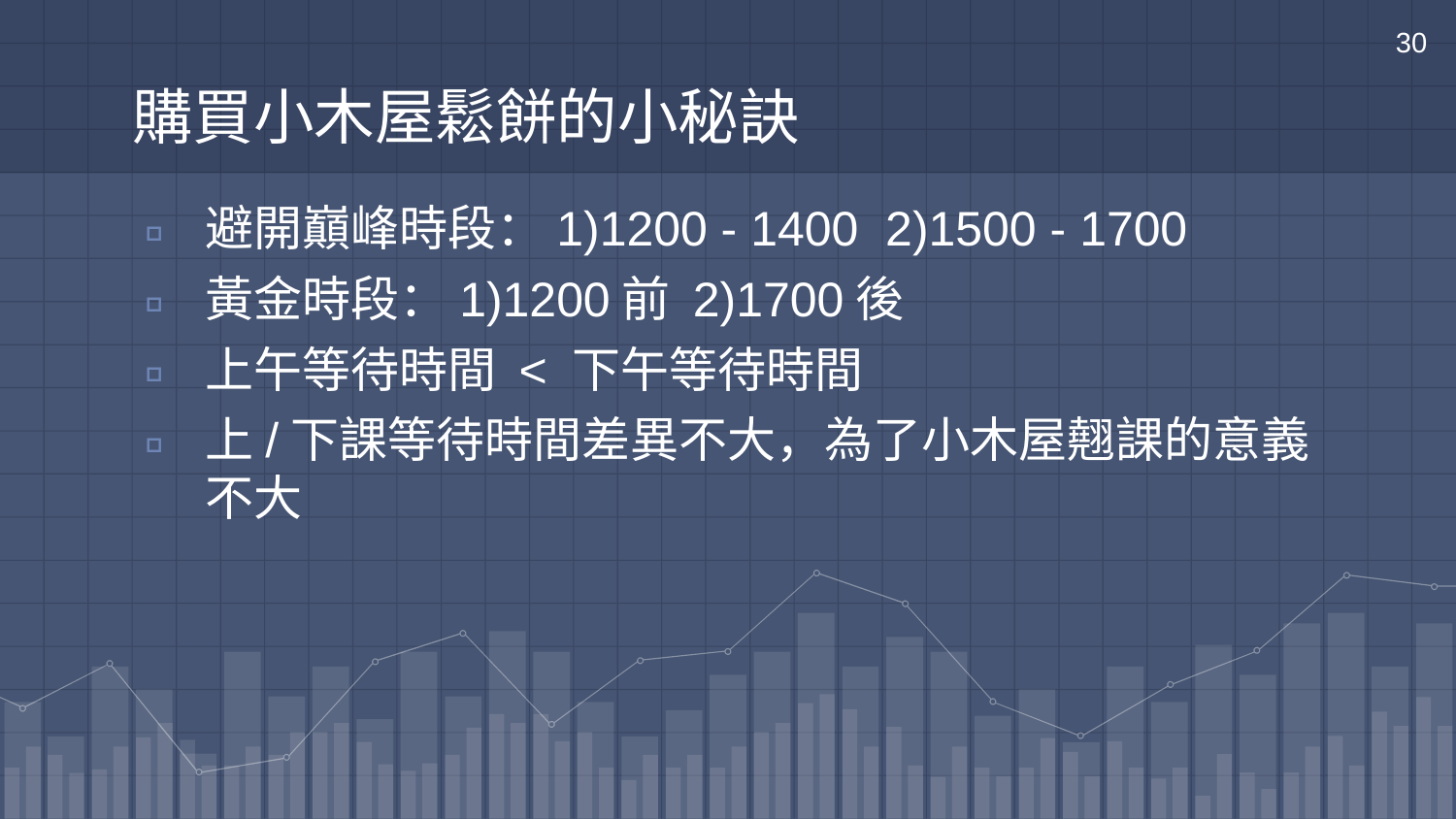

30
# 購買小木屋鬆餅的小秘訣
避開巔峰時段：1)1200 - 1400  2)1500 - 1700
黃金時段：1)1200前 2)1700後
上午等待時間 < 下午等待時間
上/下課等待時間差異不大，為了小木屋翹課的意義不大